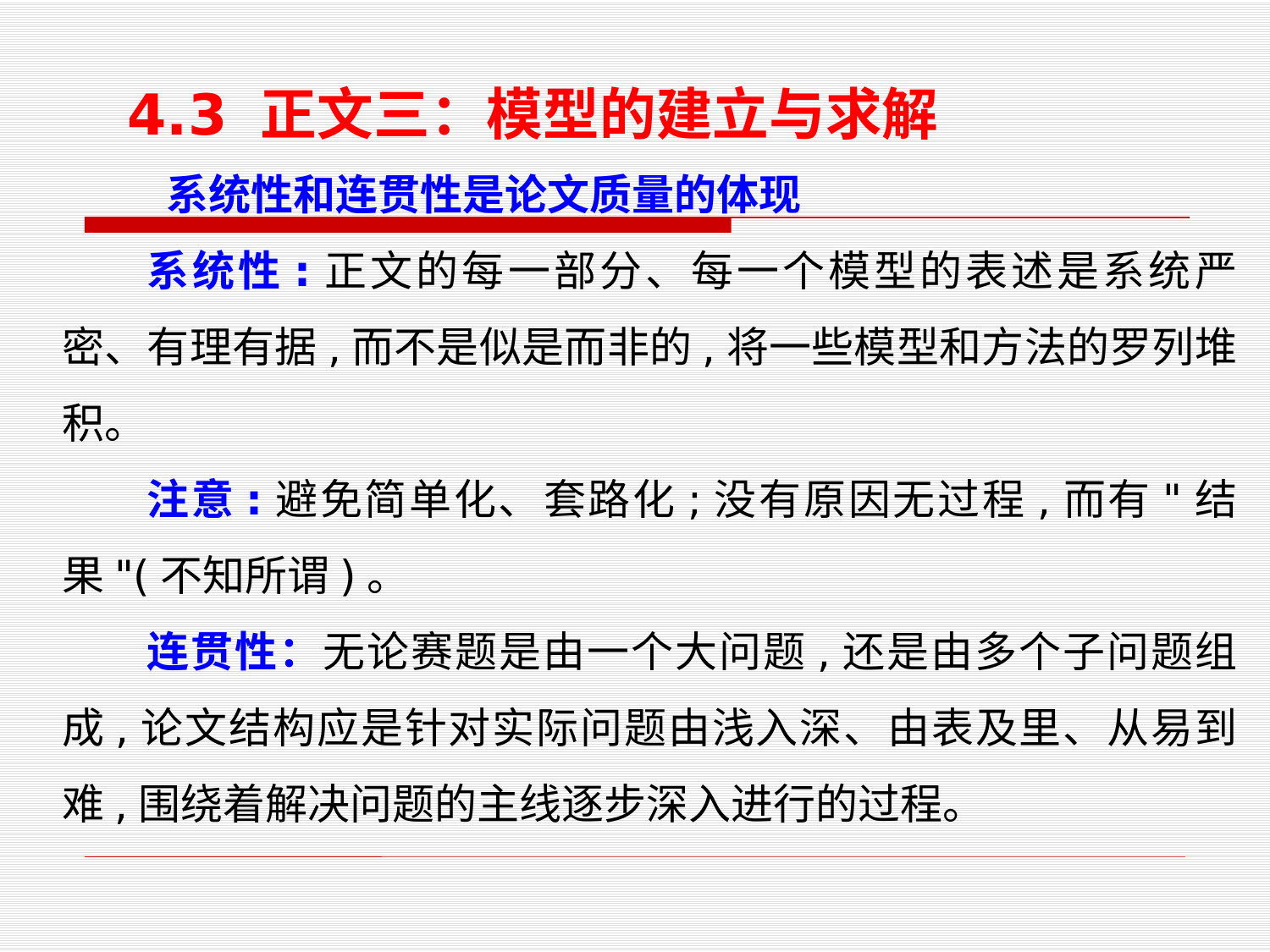

4.3 正文三：模型的建立与求解
 系统性和连贯性是论文质量的体现
系统性:正文的每一部分、每一个模型的表述是系统严密、有理有据,而不是似是而非的,将一些模型和方法的罗列堆积。
注意:避免简单化、套路化;没有原因无过程,而有"结果"(不知所谓)。
连贯性：无论赛题是由一个大问题,还是由多个子问题组成,论文结构应是针对实际问题由浅入深、由表及里、从易到难,围绕着解决问题的主线逐步深入进行的过程。